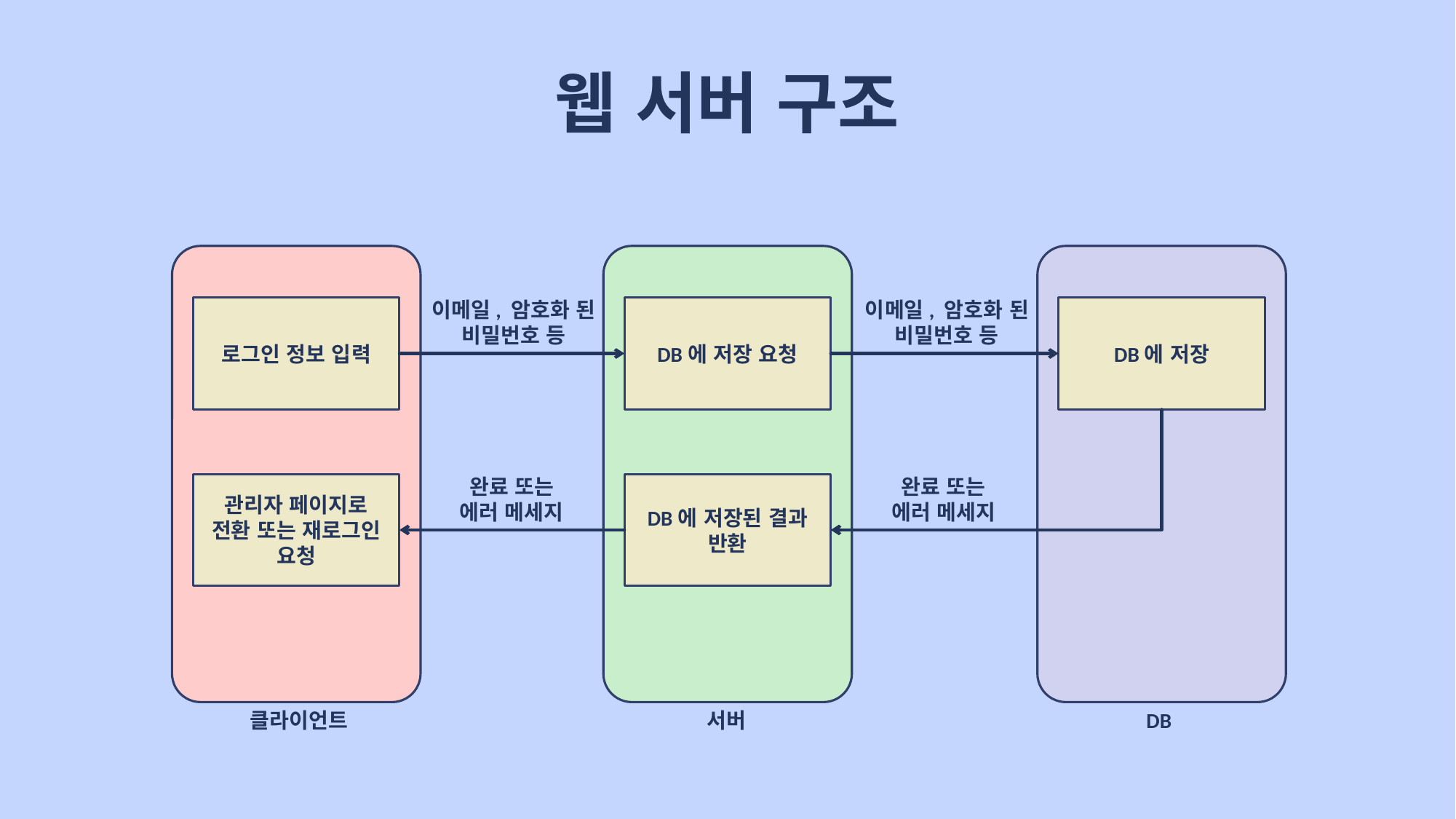

# 웹 서버 구조

이메일, 암호화 된
비밀번호 등
이메일, 암호화 된
비밀번호 등
로그인 정보 입력
DB에 저장 요청
DB에 저장
완료 또는
에러 메세지
완료 또는
에러 메세지
DB에 저장된 결과 반환
관리자 페이지로 전환 또는 재로그인 요청
클라이언트
서버
DB